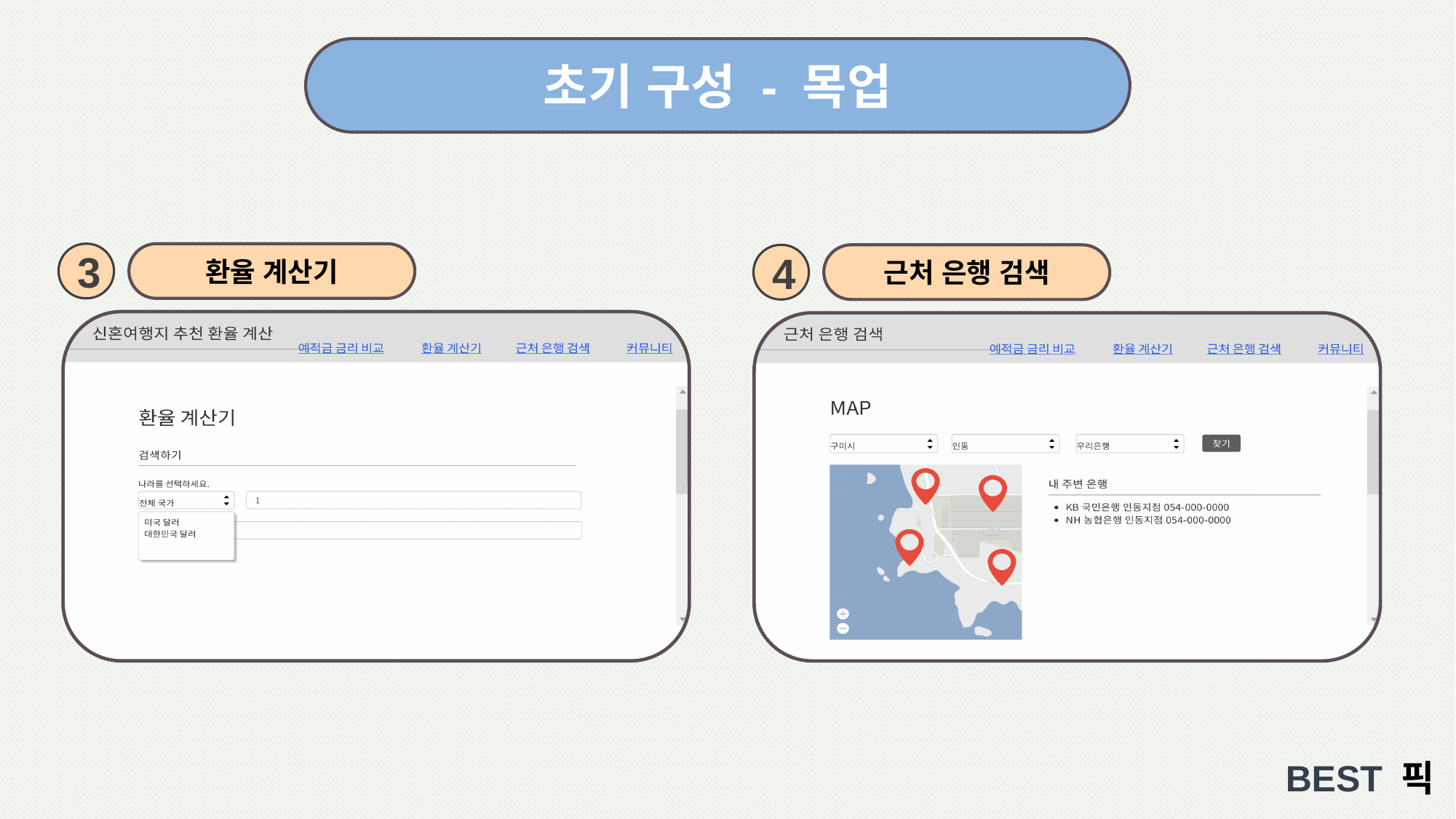

초기 구성 - 목업
3
환율 계산기
4
근처 은행 검색

BEST 픽